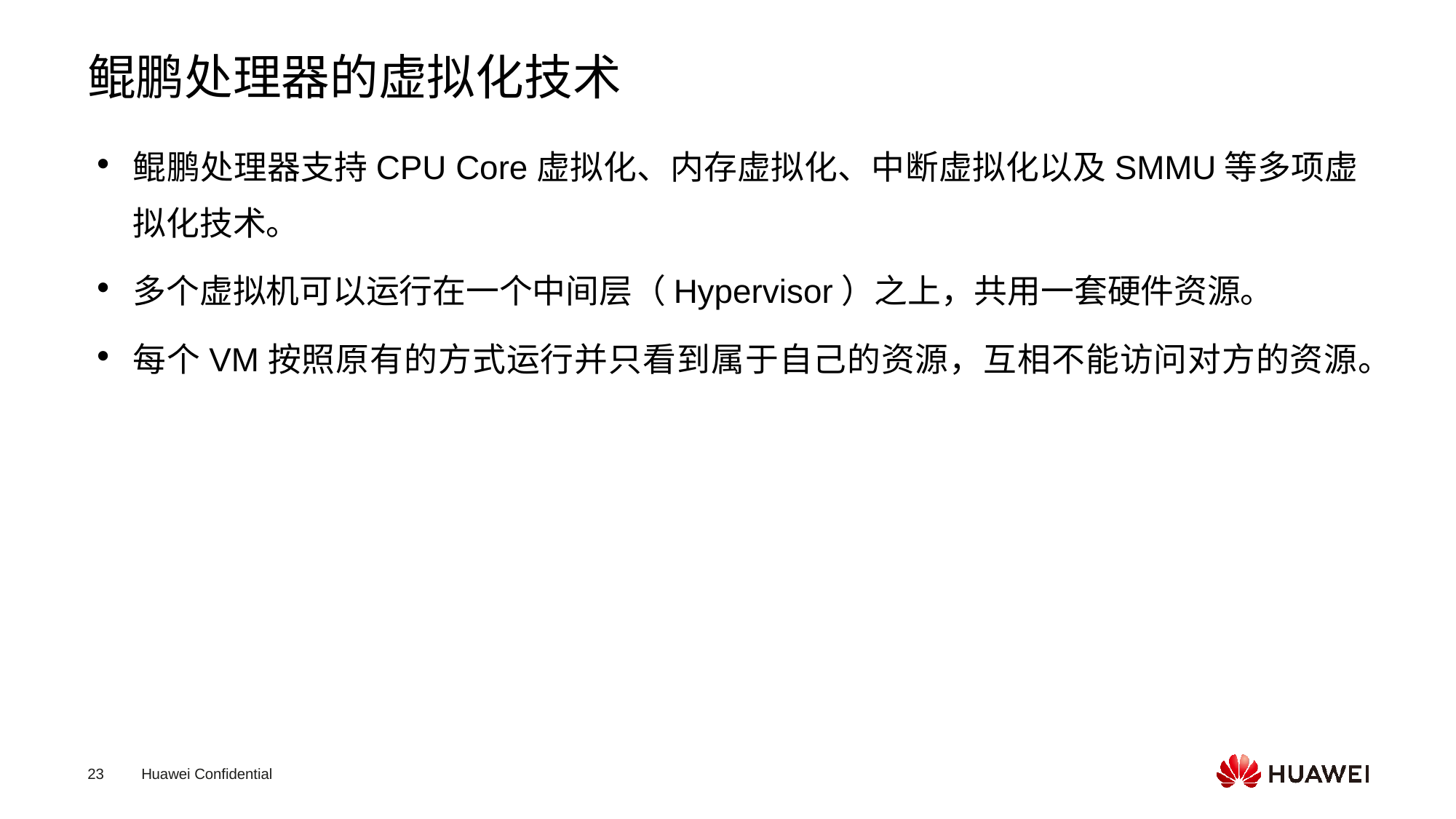

# 鲲鹏处理器的虚拟化技术
鲲鹏处理器支持CPU Core虚拟化、内存虚拟化、中断虚拟化以及SMMU等多项虚拟化技术。
多个虚拟机可以运行在一个中间层（Hypervisor）之上，共用一套硬件资源。
每个VM按照原有的方式运行并只看到属于自己的资源，互相不能访问对方的资源。